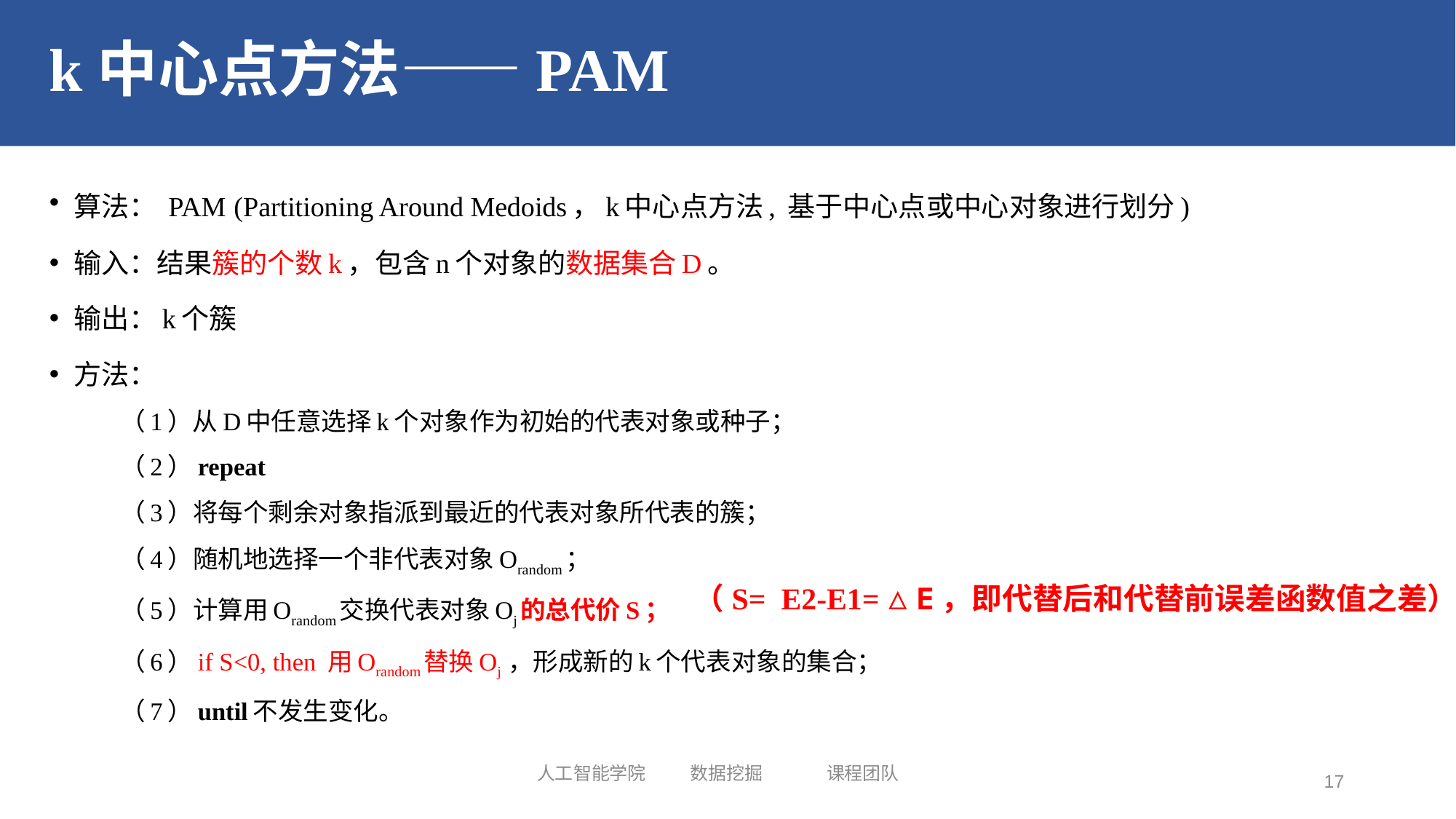

# k中心点方法——PAM
算法： PAM (Partitioning Around Medoids，k中心点方法, 基于中心点或中心对象进行划分)
输入：结果簇的个数k，包含n个对象的数据集合D。
输出：k个簇
方法：
   （1）从D中任意选择k个对象作为初始的代表对象或种子；
   （2）repeat
   （3）将每个剩余对象指派到最近的代表对象所代表的簇；
   （4）随机地选择一个非代表对象Оrandom；
   （5）计算用Оrandom交换代表对象Оj的总代价S；
   （6）if S<0, then 用Оrandom替换Оj ，形成新的k个代表对象的集合；
   （7）until不发生变化。

（S=  E2-E1=△E，即代替后和代替前误差函数值之差）
人工智能学院           数据挖掘                课程团队
17